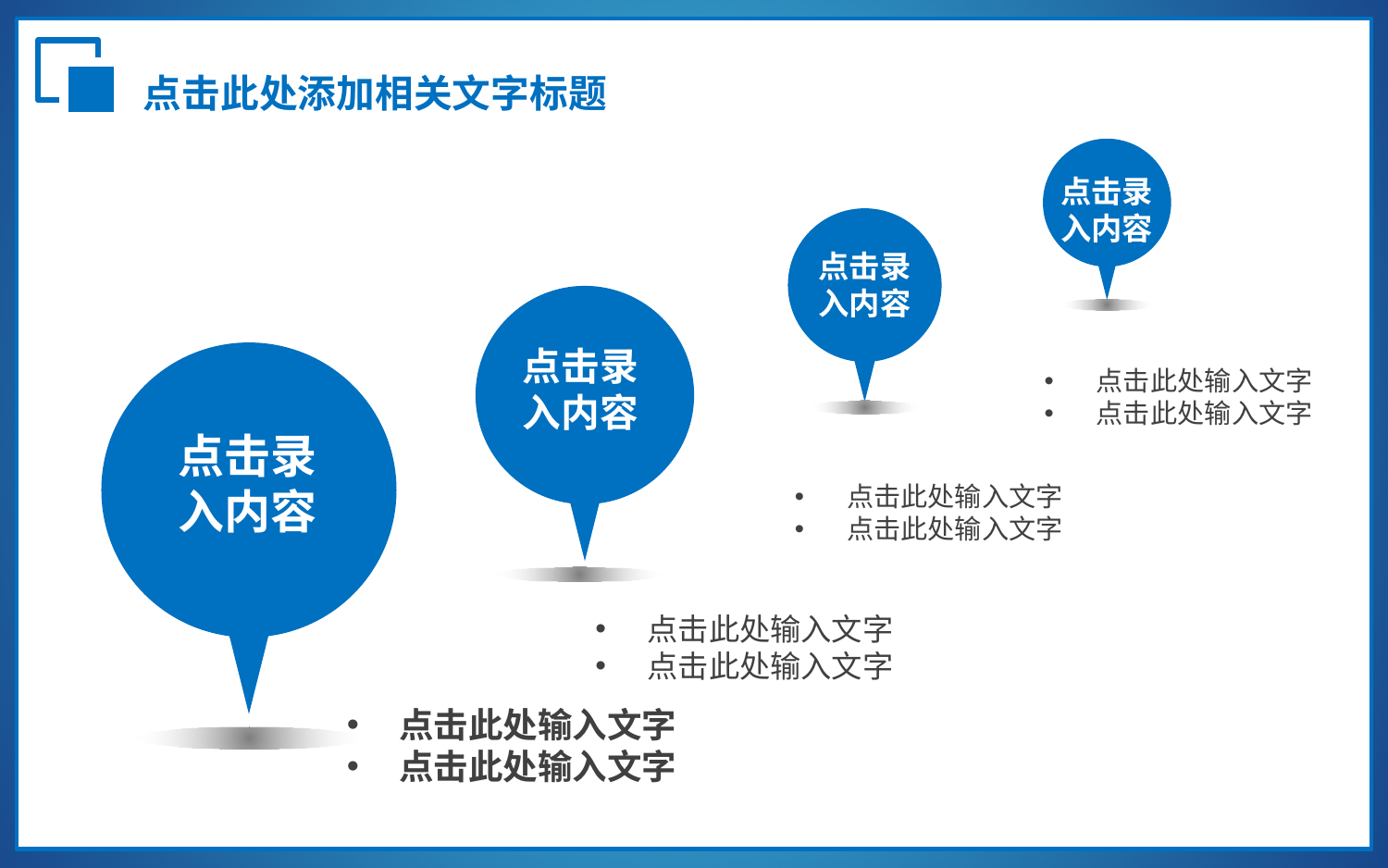

点击此处添加相关文字标题

点击录
入内容

点击录
入内容

点击录
入内容

点击录
入内容

点击此处输入文字
点击此处输入文字
点击此处输入文字
点击此处输入文字
点击此处输入文字
点击此处输入文字
点击此处输入文字
点击此处输入文字